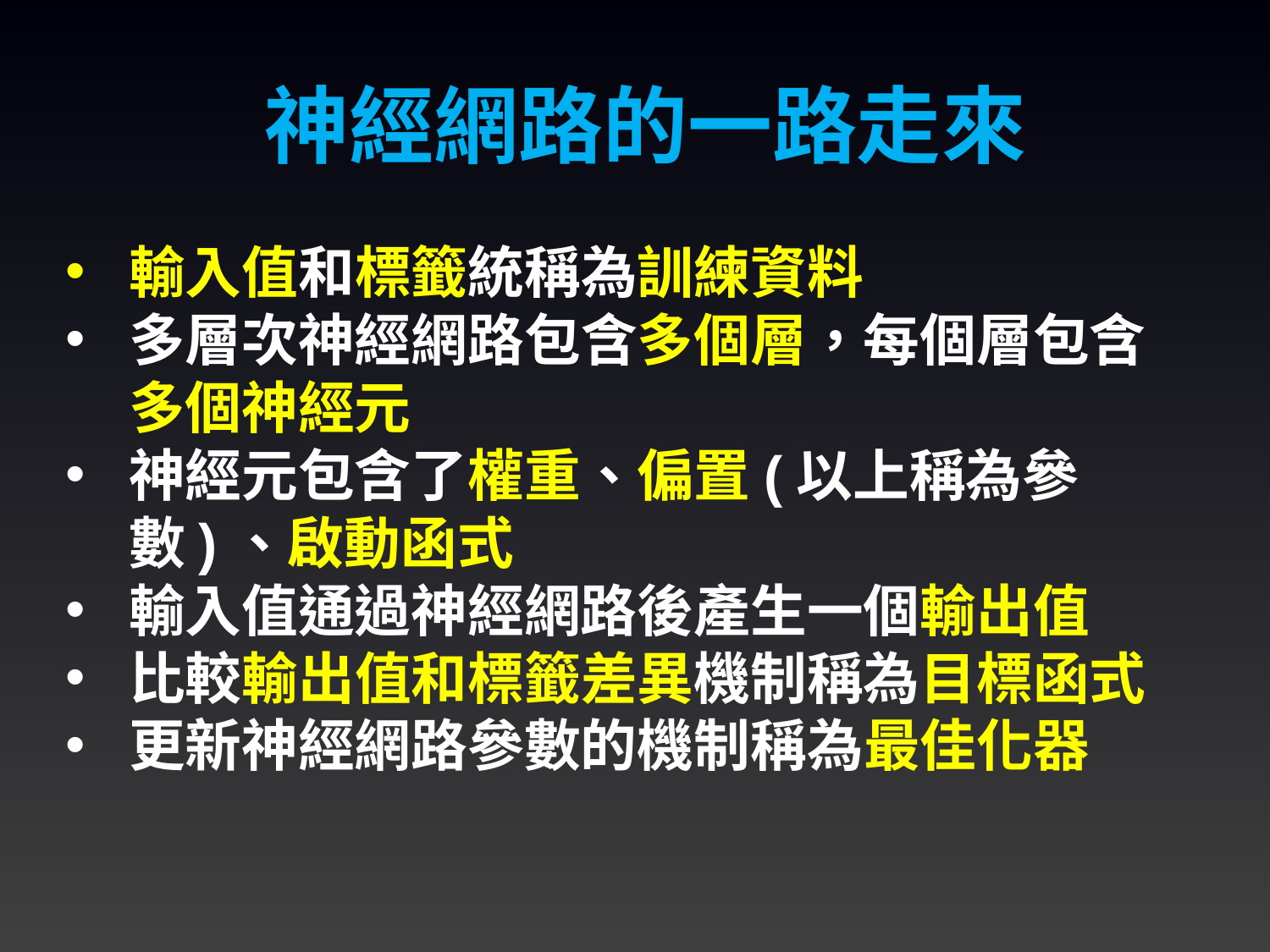

神經網路的一路走來
輸入值和標籤統稱為訓練資料
多層次神經網路包含多個層，每個層包含多個神經元
神經元包含了權重、偏置(以上稱為參數)、啟動函式
輸入值通過神經網路後產生一個輸出值
比較輸出值和標籤差異機制稱為目標函式
更新神經網路參數的機制稱為最佳化器